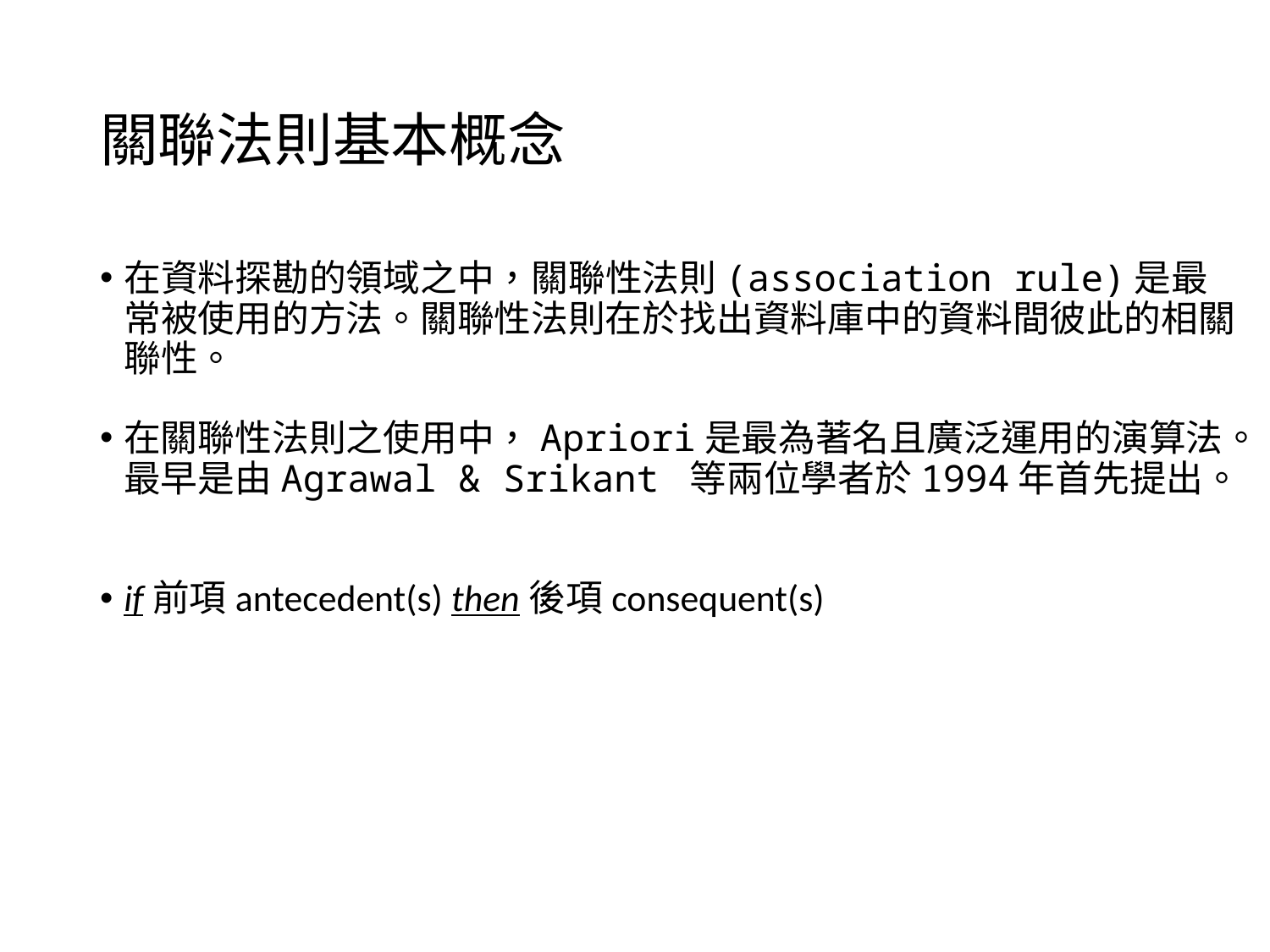

# 關聯法則基本概念
在資料探勘的領域之中，關聯性法則(association rule)是最常被使用的方法。關聯性法則在於找出資料庫中的資料間彼此的相關聯性。

在關聯性法則之使用中，Apriori是最為著名且廣泛運用的演算法。最早是由Agrawal & Srikant 等兩位學者於1994年首先提出。

if前項antecedent(s) then後項consequent(s)